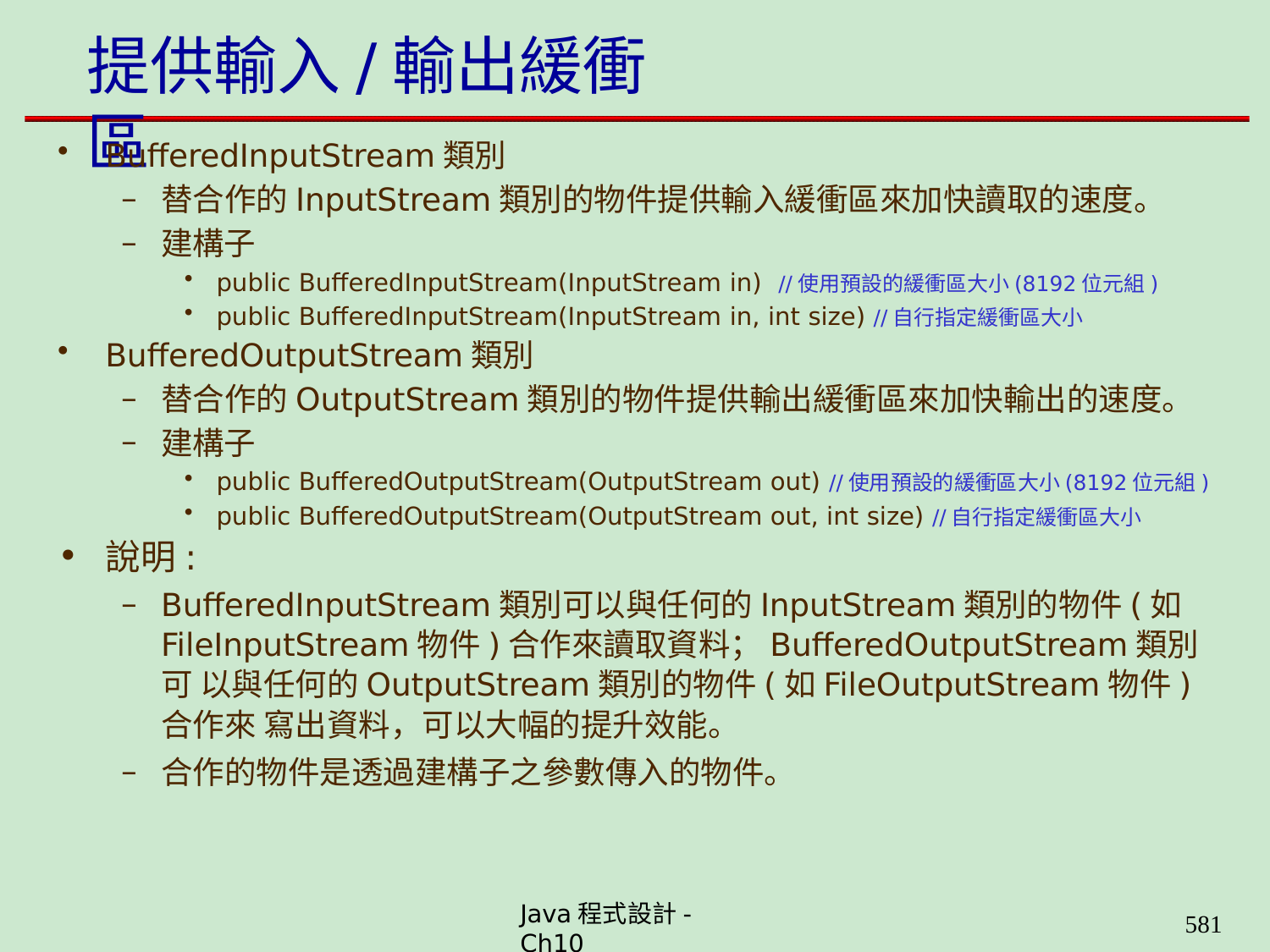

# 提供輸入/輸出緩衝區
BufferedInputStream類別
替合作的InputStream類別的物件提供輸入緩衝區來加快讀取的速度。
建構子
public BufferedInputStream(InputStream in) //使用預設的緩衝區大小(8192位元組)
public BufferedInputStream(InputStream in, int size) //自行指定緩衝區大小
BufferedOutputStream類別
替合作的OutputStream類別的物件提供輸出緩衝區來加快輸出的速度。
建構子
public BufferedOutputStream(OutputStream out) //使用預設的緩衝區大小(8192位元組)
public BufferedOutputStream(OutputStream out, int size) //自行指定緩衝區大小
說明:
BufferedInputStream類別可以與任何的InputStream類別的物件(如 FileInputStream物件)合作來讀取資料；BufferedOutputStream類別可 以與任何的OutputStream類別的物件(如FileOutputStream物件)合作來 寫出資料，可以大幅的提升效能。
合作的物件是透過建構子之參數傳入的物件。
Java程式設計-Ch10
581